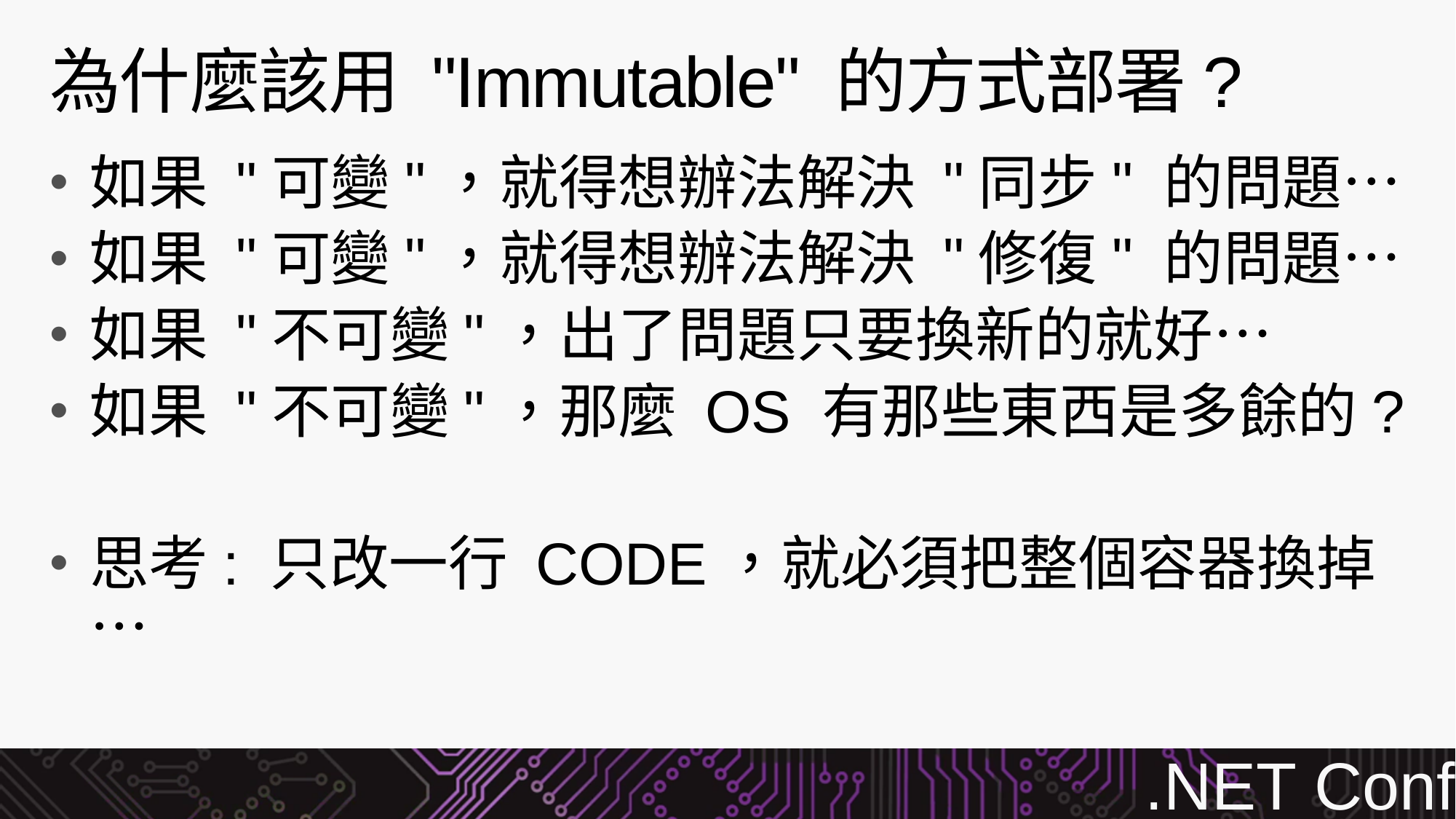

# 為什麼該用 "Immutable" 的方式部署?
如果 "可變"，就得想辦法解決 "同步" 的問題…
如果 "可變"，就得想辦法解決 "修復" 的問題…
如果 "不可變"，出了問題只要換新的就好…
如果 "不可變"，那麼 OS 有那些東西是多餘的?

思考: 只改一行 CODE，就必須把整個容器換掉…